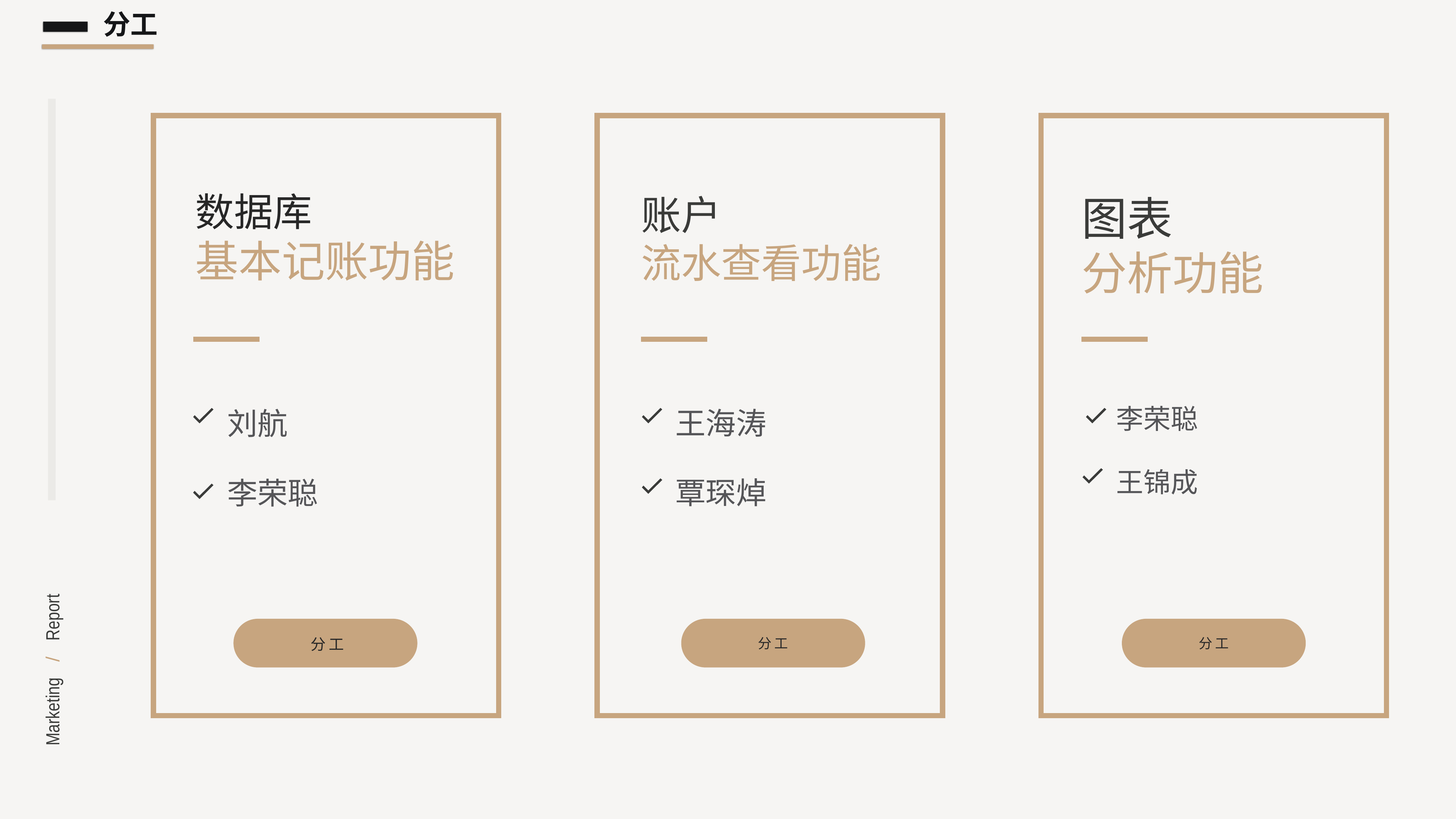

分工

数据库
基本记账功能

账户
流水查看功能
图表
分析功能

王海涛
覃琛焯
李荣聪
王锦成
刘航
李荣聪

分工

分工

分工